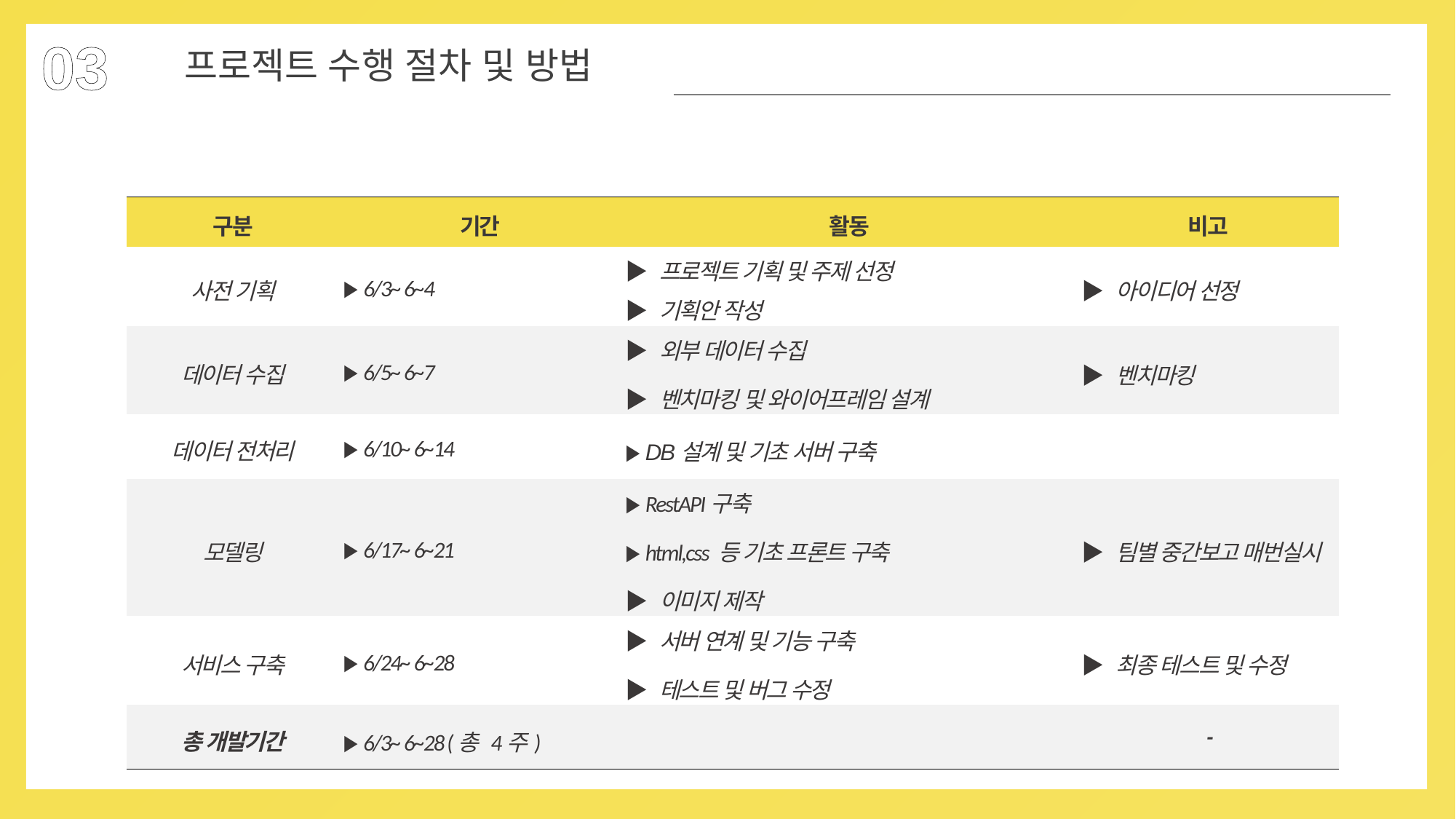

03

프로젝트 수행 절차 및 방법
| 구분 | 기간 | 활동 | 비고 |
| --- | --- | --- | --- |
| 사전 기획 | ▶ 6/3~ 6~4 | ▶ 프로젝트 기획 및 주제 선정 ▶ 기획안 작성 | ▶ 아이디어 선정 |
| 데이터 수집 | ▶ 6/5~ 6~7 | ▶ 외부 데이터 수집 ▶ 벤치마킹 및 와이어프레임 설계 | ▶ 벤치마킹 |
| 데이터 전처리 | ▶ 6/10~ 6~14 | ▶ DB설계 및 기초 서버 구축 |  |
| 모델링 | ▶ 6/17~ 6~21 | ▶ RestAPI구축 ▶ html,css 등 기초 프론트 구축 ▶ 이미지 제작 | ▶ 팀별 중간보고 매번실시 |
| 서비스 구축 | ▶ 6/24~ 6~28 | ▶ 서버 연계 및 기능 구축 ▶ 테스트 및 버그 수정 | ▶ 최종 테스트 및 수정 |
| 총 개발기간 | ▶ 6/3~ 6~28 (총 4주) |  | - |